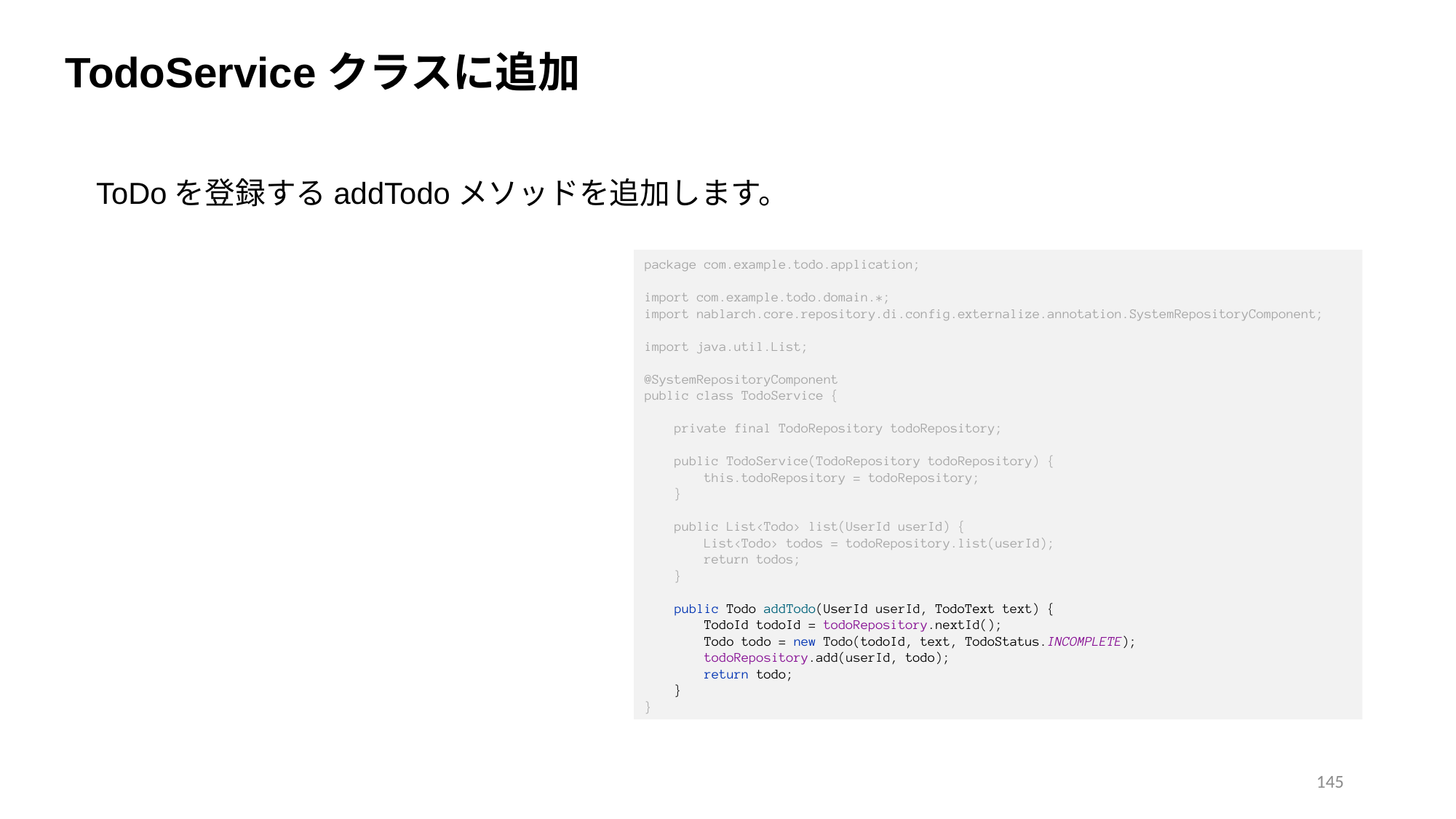

TodoServiceクラスに追加
ToDoを登録するaddTodoメソッドを追加します。
package com.example.todo.application;
import com.example.todo.domain.*;
import nablarch.core.repository.di.config.externalize.annotation.SystemRepositoryComponent;
import java.util.List;
@SystemRepositoryComponent
public class TodoService {
    private final TodoRepository todoRepository;
    public TodoService(TodoRepository todoRepository) {
        this.todoRepository = todoRepository;
    }
    public List<Todo> list(UserId userId) {
        List<Todo> todos = todoRepository.list(userId);
        return todos;
    }
    public Todo addTodo(UserId userId, TodoText text) {
        TodoId todoId = todoRepository.nextId();
        Todo todo = new Todo(todoId, text, TodoStatus.INCOMPLETE);
        todoRepository.add(userId, todo);
        return todo;
    }
}
145